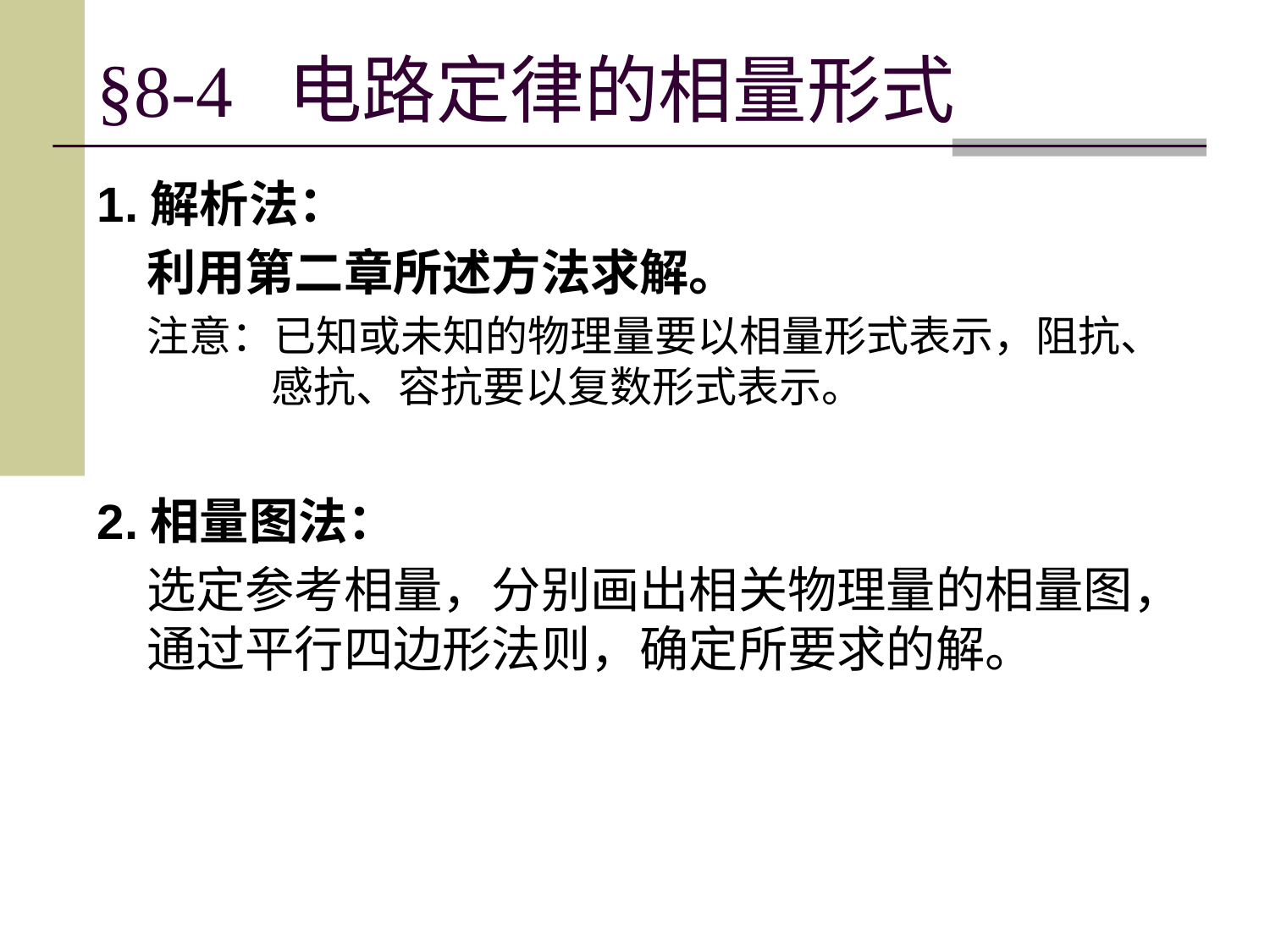

# §8-4  电路定律的相量形式
1.解析法：
利用第二章所述方法求解。
注意：已知或未知的物理量要以相量形式表示，阻抗、感抗、容抗要以复数形式表示。

2.相量图法：
选定参考相量，分别画出相关物理量的相量图，通过平行四边形法则，确定所要求的解。